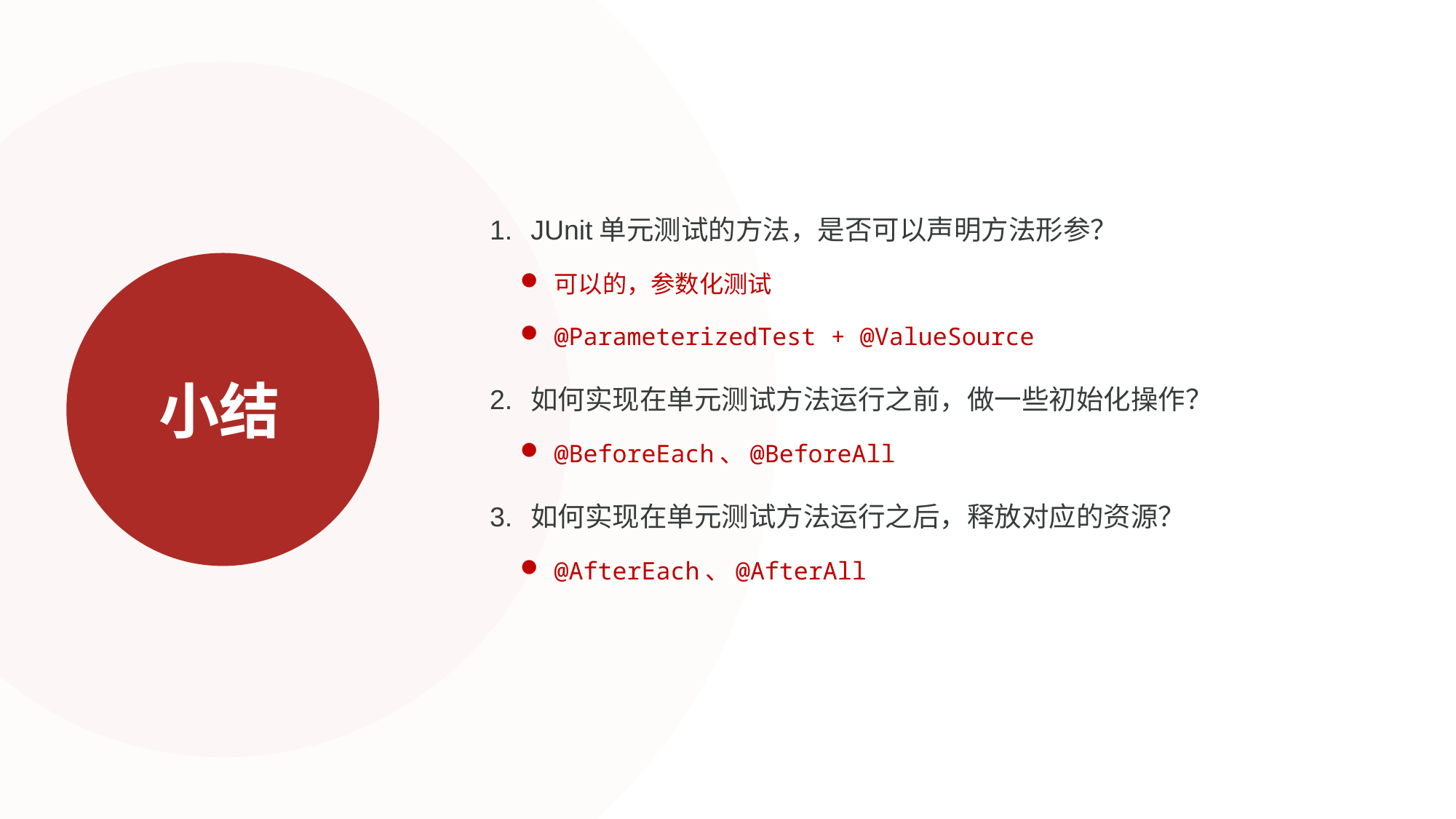

JUnit单元测试的方法，是否可以声明方法形参？
可以的，参数化测试
@ParameterizedTest + @ValueSource
如何实现在单元测试方法运行之前，做一些初始化操作？
@BeforeEach、@BeforeAll
如何实现在单元测试方法运行之后，释放对应的资源？
@AfterEach、@AfterAll